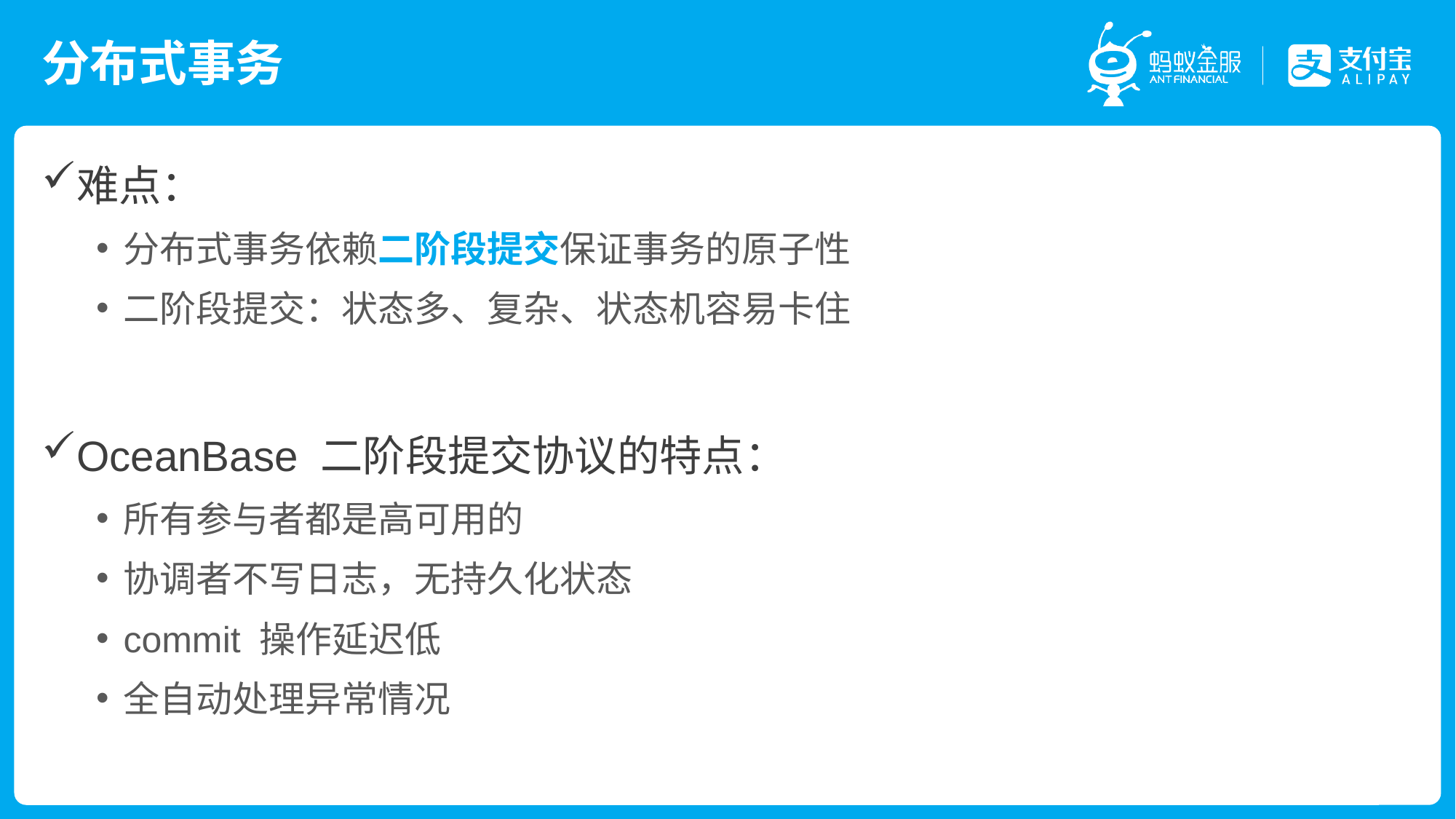

# 分布式事务
难点：
分布式事务依赖二阶段提交保证事务的原子性
二阶段提交：状态多、复杂、状态机容易卡住

OceanBase 二阶段提交协议的特点：
所有参与者都是高可用的
协调者不写日志，无持久化状态
commit 操作延迟低
全自动处理异常情况